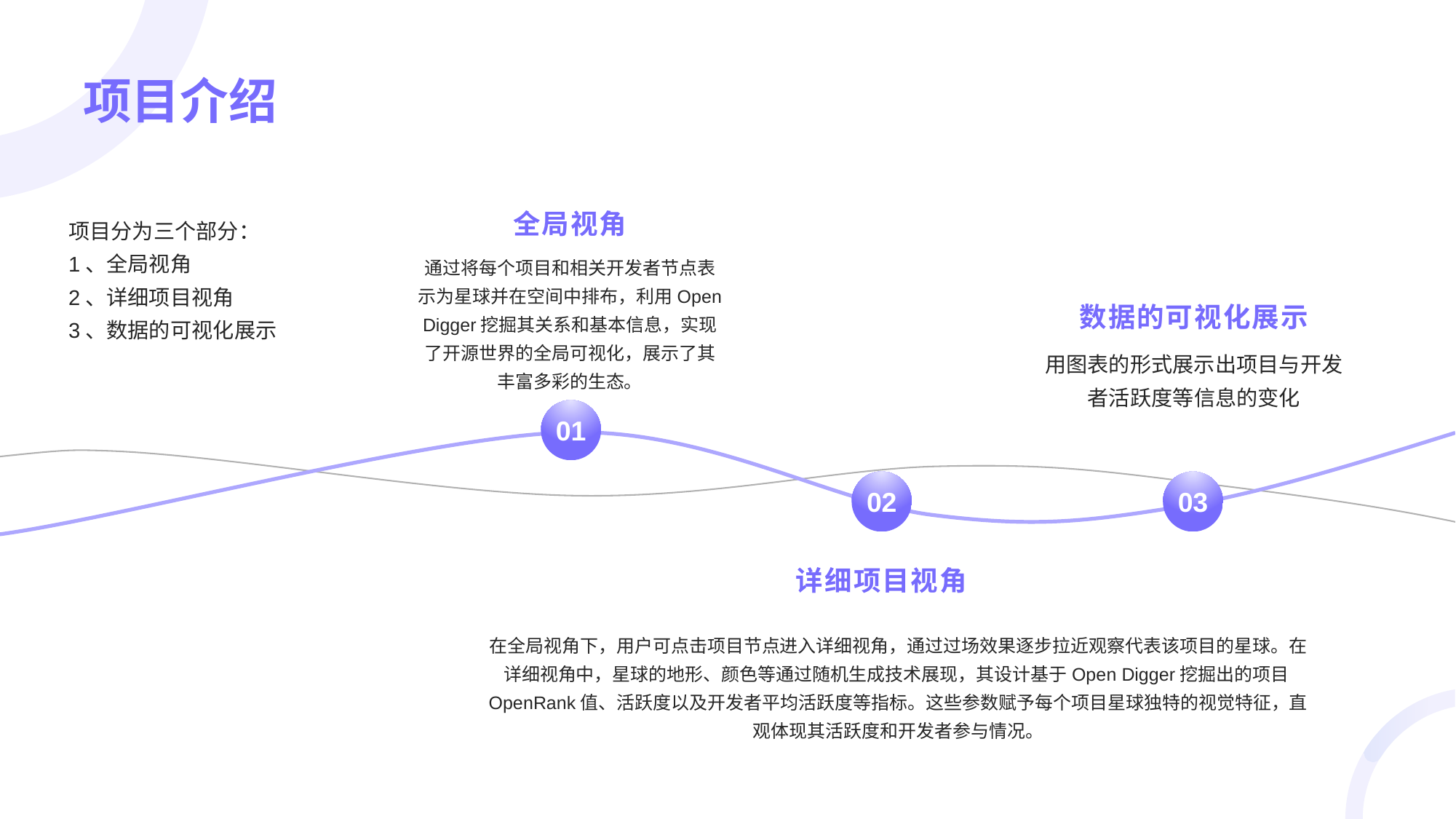

# 项目介绍
全局视角
项目分为三个部分：
1、全局视角
2、详细项目视角
3、数据的可视化展示
通过将每个项目和相关开发者节点表示为星球并在空间中排布，利用Open Digger挖掘其关系和基本信息，实现了开源世界的全局可视化，展示了其丰富多彩的生态。
数据的可视化展示
用图表的形式展示出项目与开发者活跃度等信息的变化

01

03
02
详细项目视角
在全局视角下，用户可点击项目节点进入详细视角，通过过场效果逐步拉近观察代表该项目的星球。在详细视角中，星球的地形、颜色等通过随机生成技术展现，其设计基于Open Digger挖掘出的项目OpenRank值、活跃度以及开发者平均活跃度等指标。这些参数赋予每个项目星球独特的视觉特征，直观体现其活跃度和开发者参与情况。